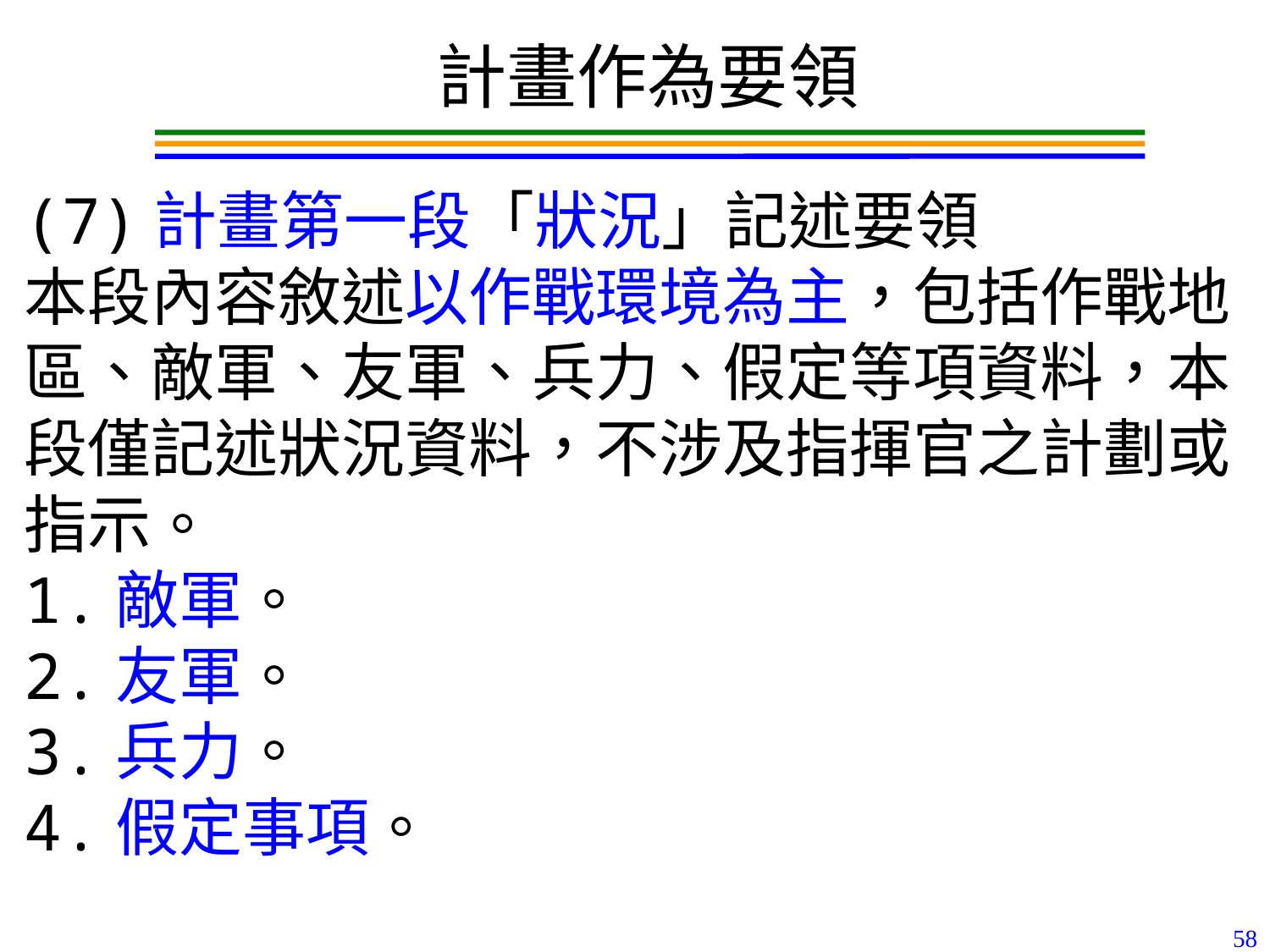

計畫作為要領
(7)計畫第一段「狀況」記述要領
本段內容敘述以作戰環境為主，包括作戰地區、敵軍、友軍、兵力、假定等項資料，本段僅記述狀況資料，不涉及指揮官之計劃或指示。
1.敵軍。
2.友軍。
3.兵力。
4.假定事項。
58